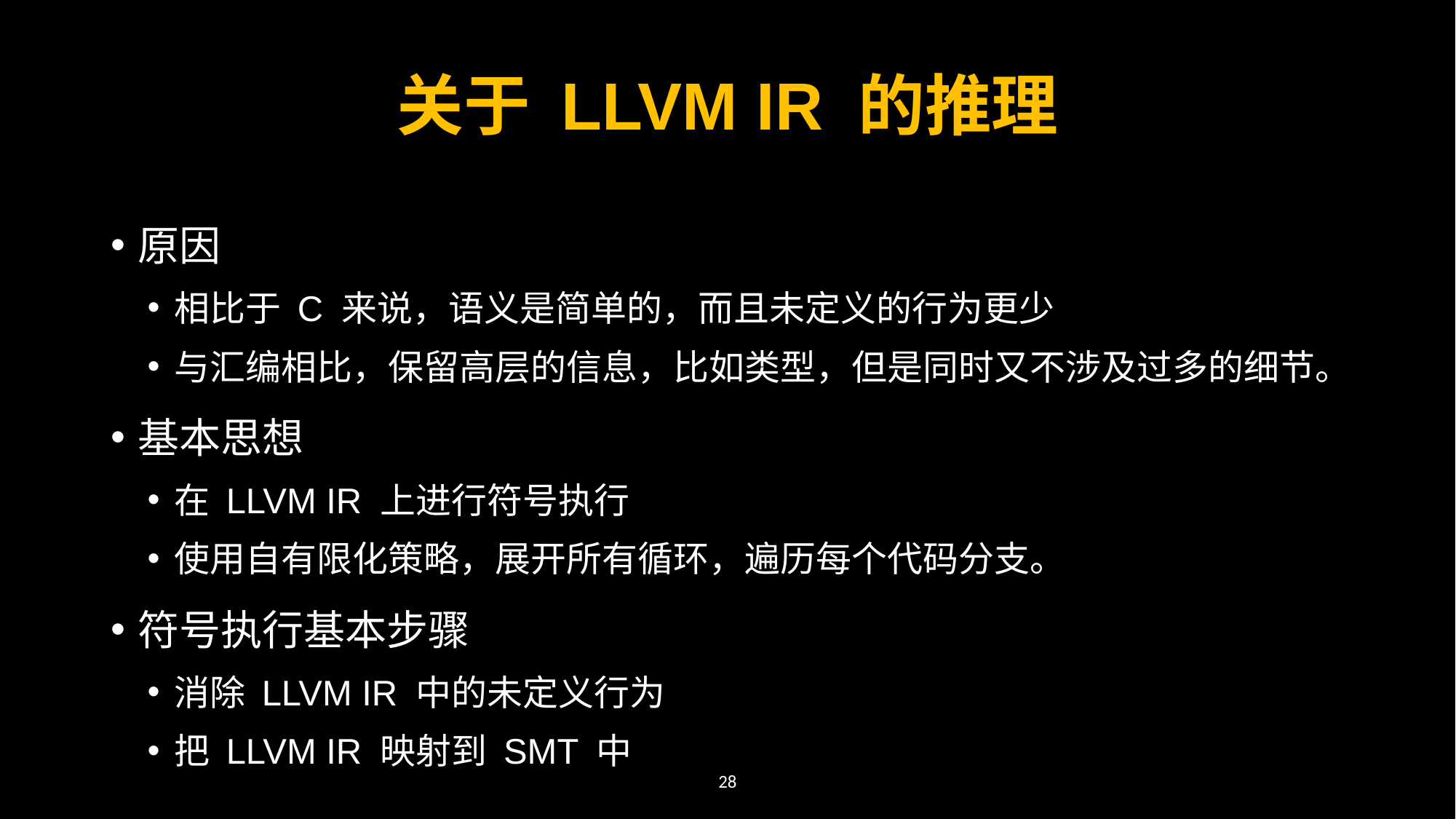

# 关于 LLVM IR 的推理
原因
相比于 C 来说，语义是简单的，而且未定义的行为更少
与汇编相比，保留高层的信息，比如类型，但是同时又不涉及过多的细节。
基本思想
在 LLVM IR 上进行符号执行
使用自有限化策略，展开所有循环，遍历每个代码分支。
符号执行基本步骤
消除 LLVM IR 中的未定义行为
把 LLVM IR 映射到 SMT 中

28